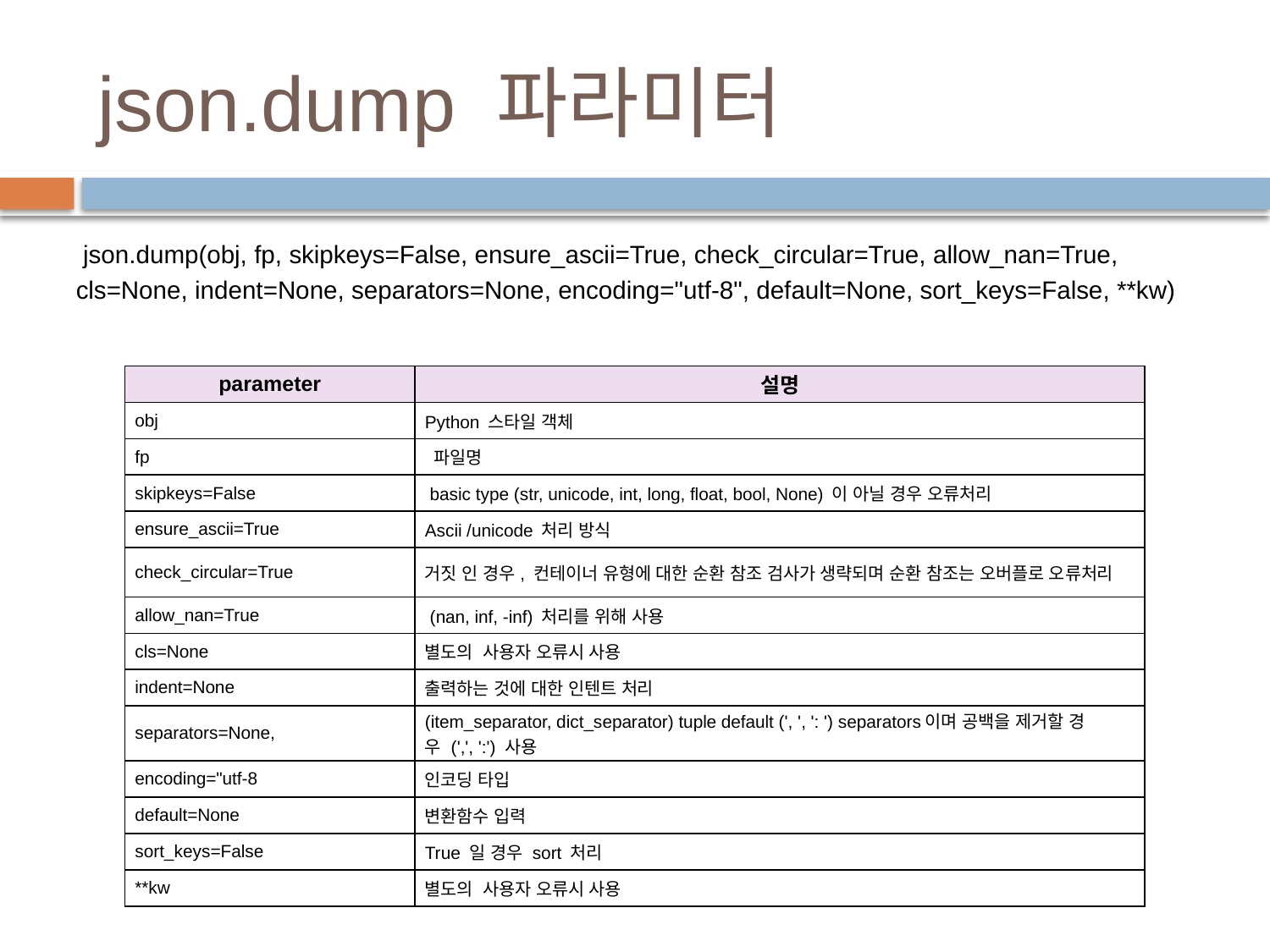

# json.dump 파라미터
 json.dump(obj, fp, skipkeys=False, ensure_ascii=True, check_circular=True, allow_nan=True, cls=None, indent=None, separators=None, encoding="utf-8", default=None, sort_keys=False, **kw)

| parameter | 설명 |
| --- | --- |
| obj | Python 스타일 객체 |
| fp | 파일명 |
| skipkeys=False | basic type (str, unicode, int, long, float, bool, None) 이 아닐 경우 오류처리 |
| ensure\_ascii=True | Ascii /unicode 처리 방식 |
| check\_circular=True | 거짓 인 경우, 컨테이너 유형에 대한 순환 참조 검사가 생략되며 순환 참조는 오버플로 오류처리 |
| allow\_nan=True | (nan, inf, -inf) 처리를 위해 사용 |
| cls=None | 별도의 사용자 오류시 사용 |
| indent=None | 출력하는 것에 대한 인텐트 처리 |
| separators=None, | (item\_separator, dict\_separator) tuple default (', ', ': ') separators이며 공백을 제거할 경우 (',', ':') 사용 |
| encoding="utf-8 | 인코딩 타입 |
| default=None | 변환함수 입력 |
| sort\_keys=False | True 일 경우 sort 처리 |
| \*\*kw | 별도의 사용자 오류시 사용 |